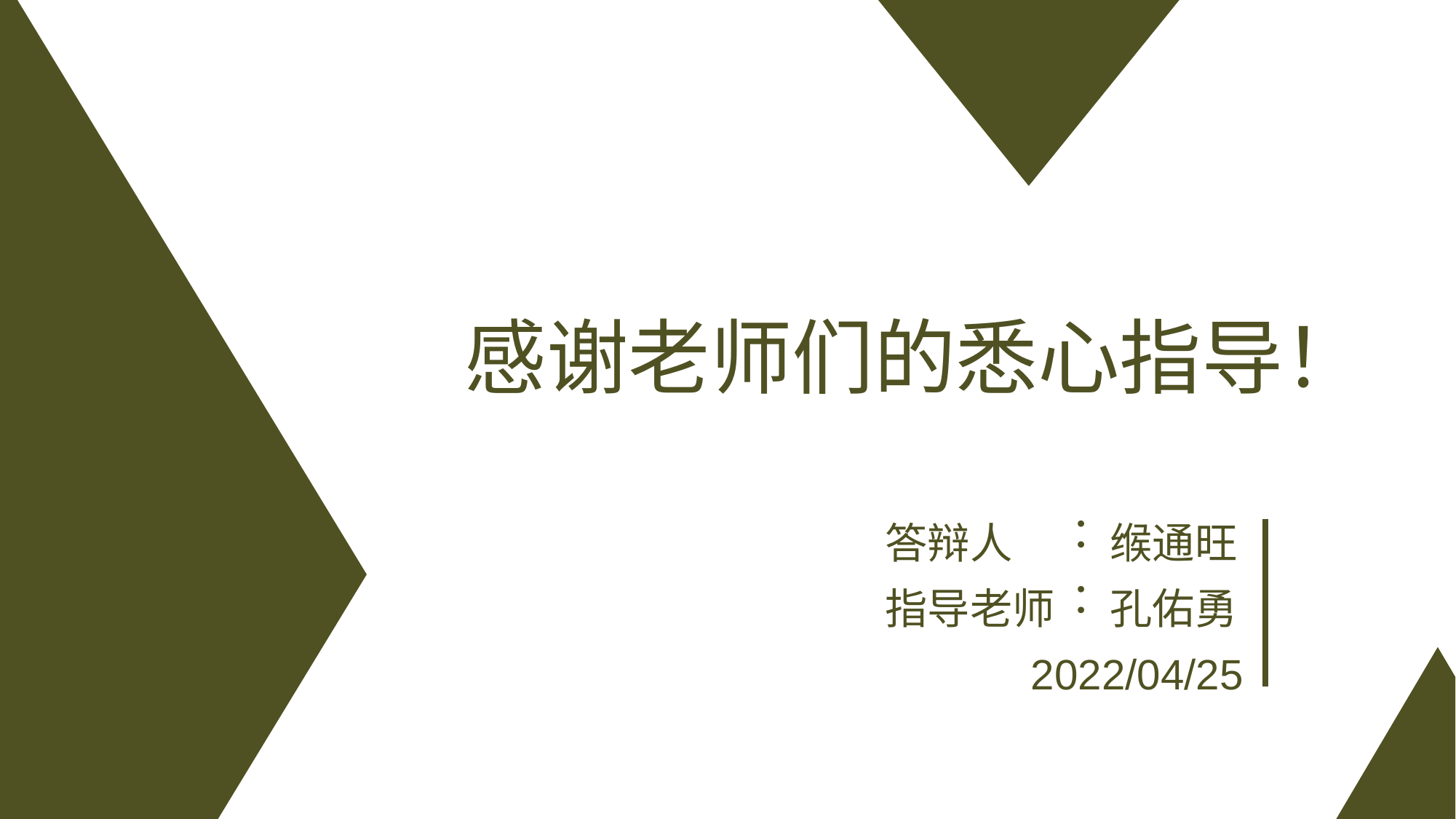

感谢老师们的悉心指导！
答辩人
缑通旺
：
指导老师
孔佑勇
：
2022/04/25